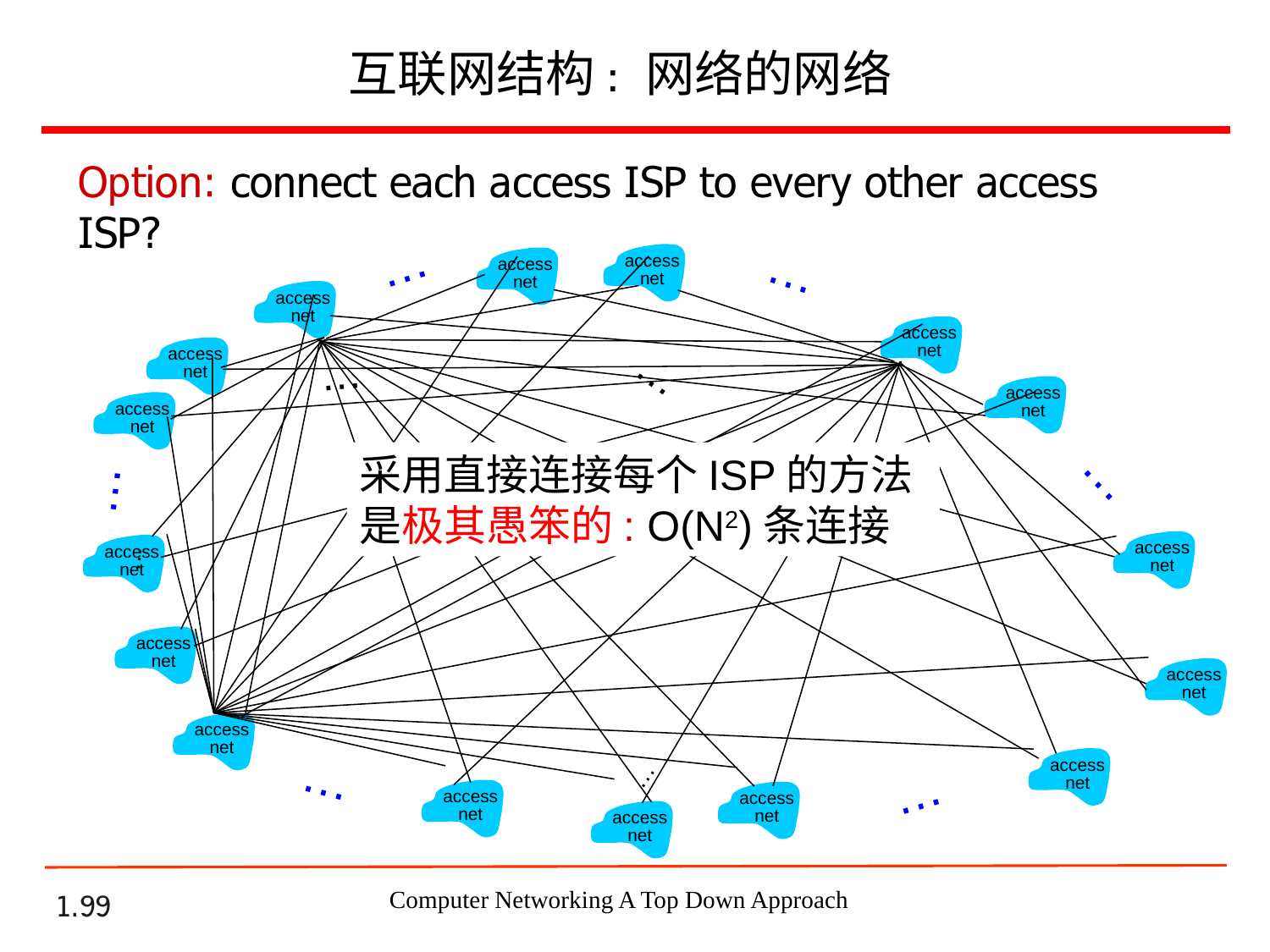

互联网结构: 网络的网络
Option: connect each access ISP to every other access ISP?

…
…

access
net

access
net

access
net

access
net

access
net

access
net

access
net
…
…

access
net

access
net

access
net

access
net

access
net

access
net
…

access
net

access
net
…

access
net
…
…
…
…
…
采用直接连接每个ISP的方法是极其愚笨的: O(N2)条连接